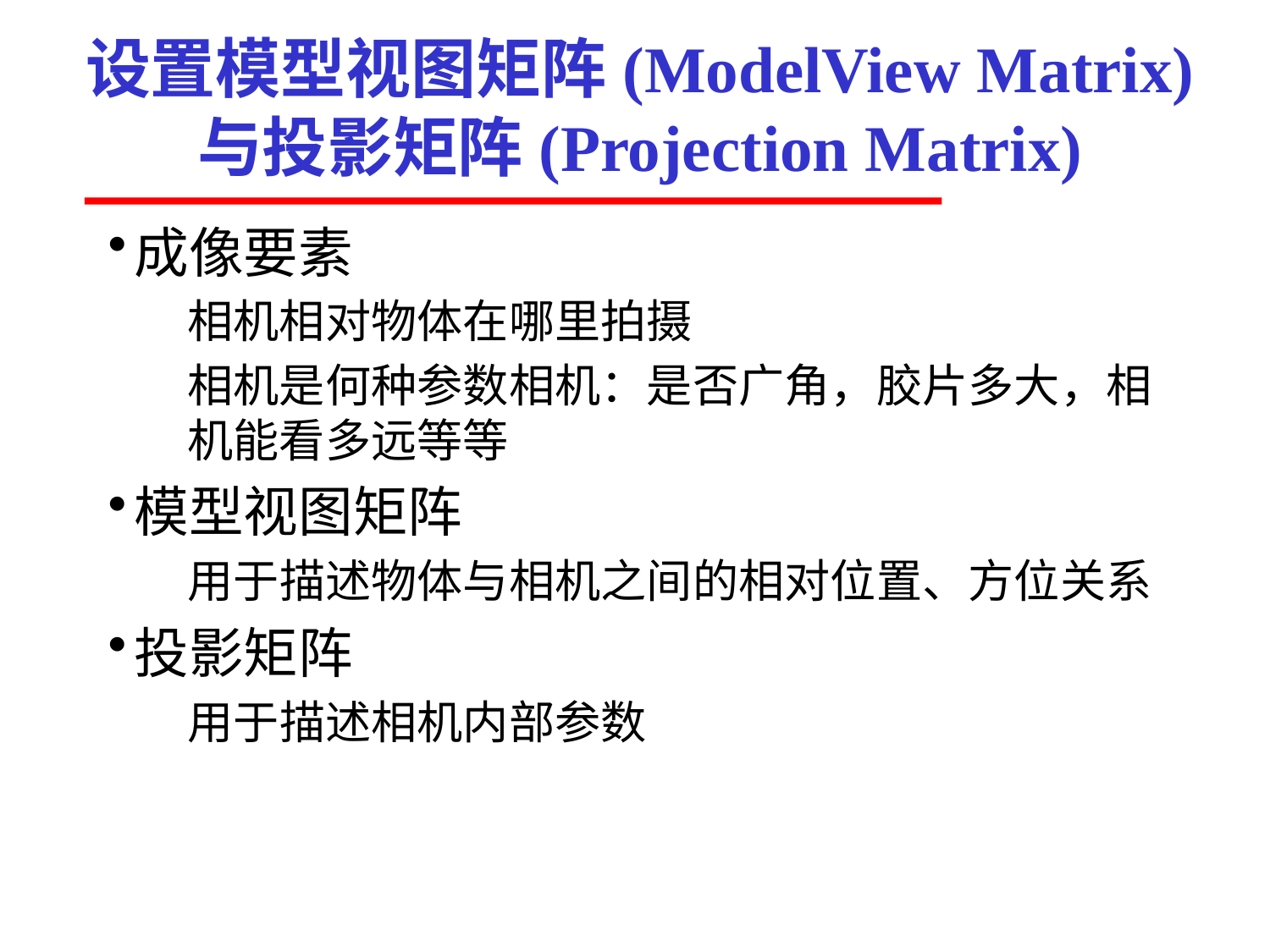

# 设置模型视图矩阵(ModelView Matrix) 与投影矩阵(Projection Matrix)
成像要素
相机相对物体在哪里拍摄
相机是何种参数相机：是否广角，胶片多大，相机能看多远等等
模型视图矩阵
用于描述物体与相机之间的相对位置、方位关系
投影矩阵
用于描述相机内部参数
14